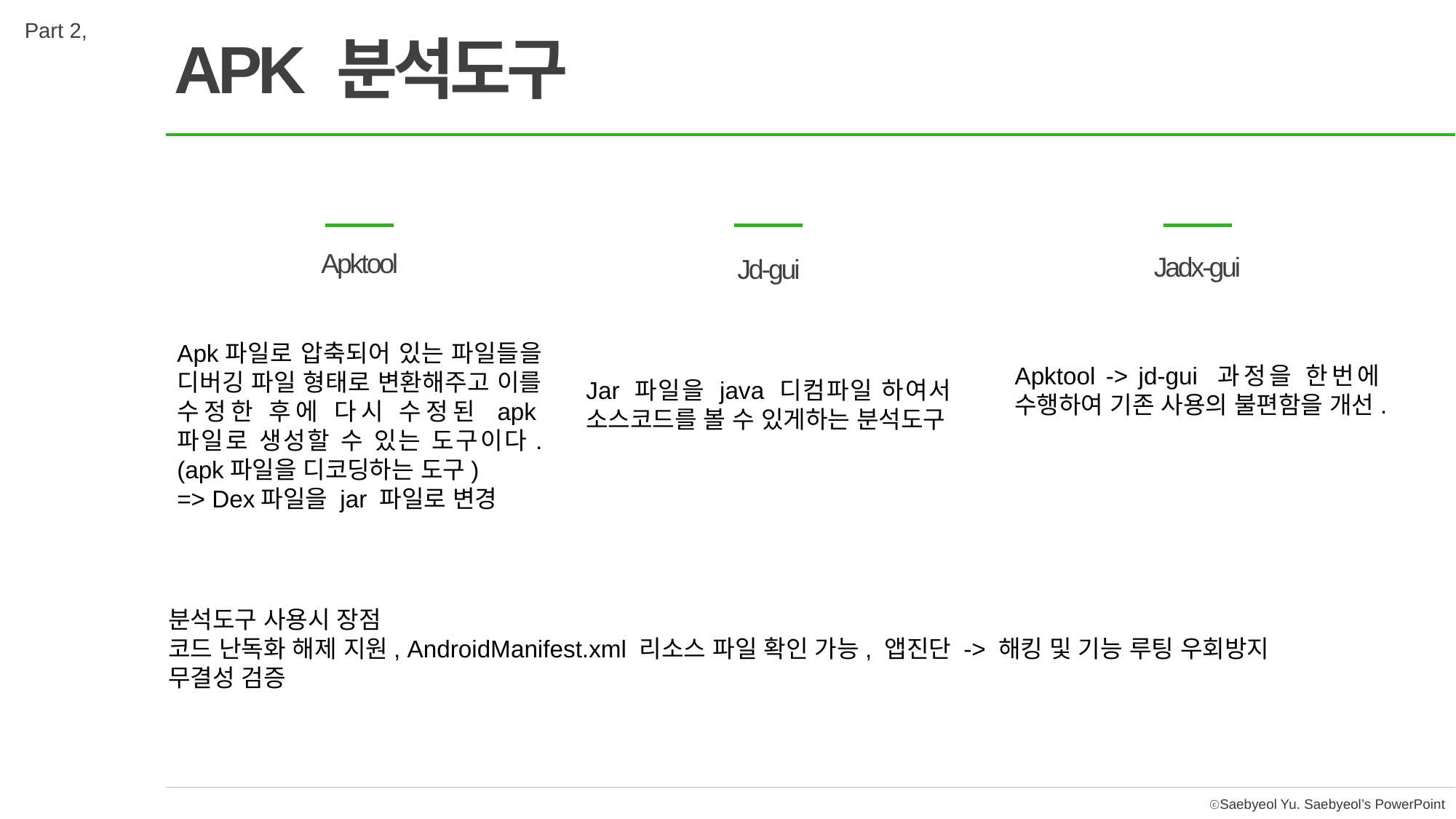

Part 2,
APK 분석도구
Jd-gui
Jar 파일을 java 디컴파일 하여서 소스코드를 볼 수 있게하는 분석도구
Jadx-gui
Apktool -> jd-gui 과정을 한번에 수행하여 기존 사용의 불편함을 개선.
Apktool
Apk파일로 압축되어 있는 파일들을 디버깅 파일 형태로 변환해주고 이를 수정한 후에 다시 수정된 apk파일로 생성할 수 있는 도구이다. (apk파일을 디코딩하는 도구)
=> Dex파일을 jar 파일로 변경
분석도구 사용시 장점
코드 난독화 해제 지원, AndroidManifest.xml 리소스 파일 확인 가능, 앱진단 -> 해킹 및 기능 루팅 우회방지
무결성 검증